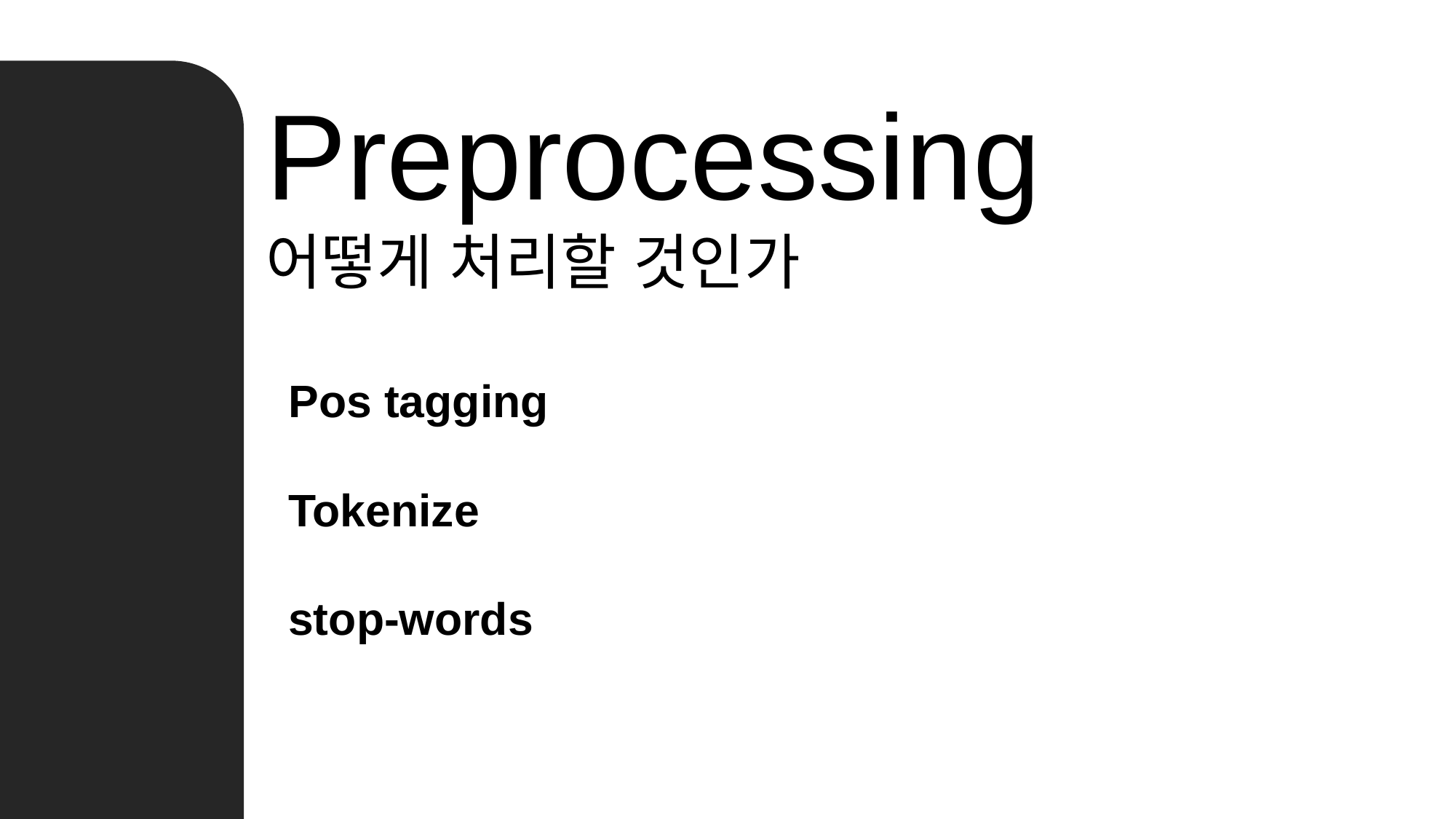

Preprocessing
어떻게 처리할 것인가

Pos tagging

Tokenize

stop-words